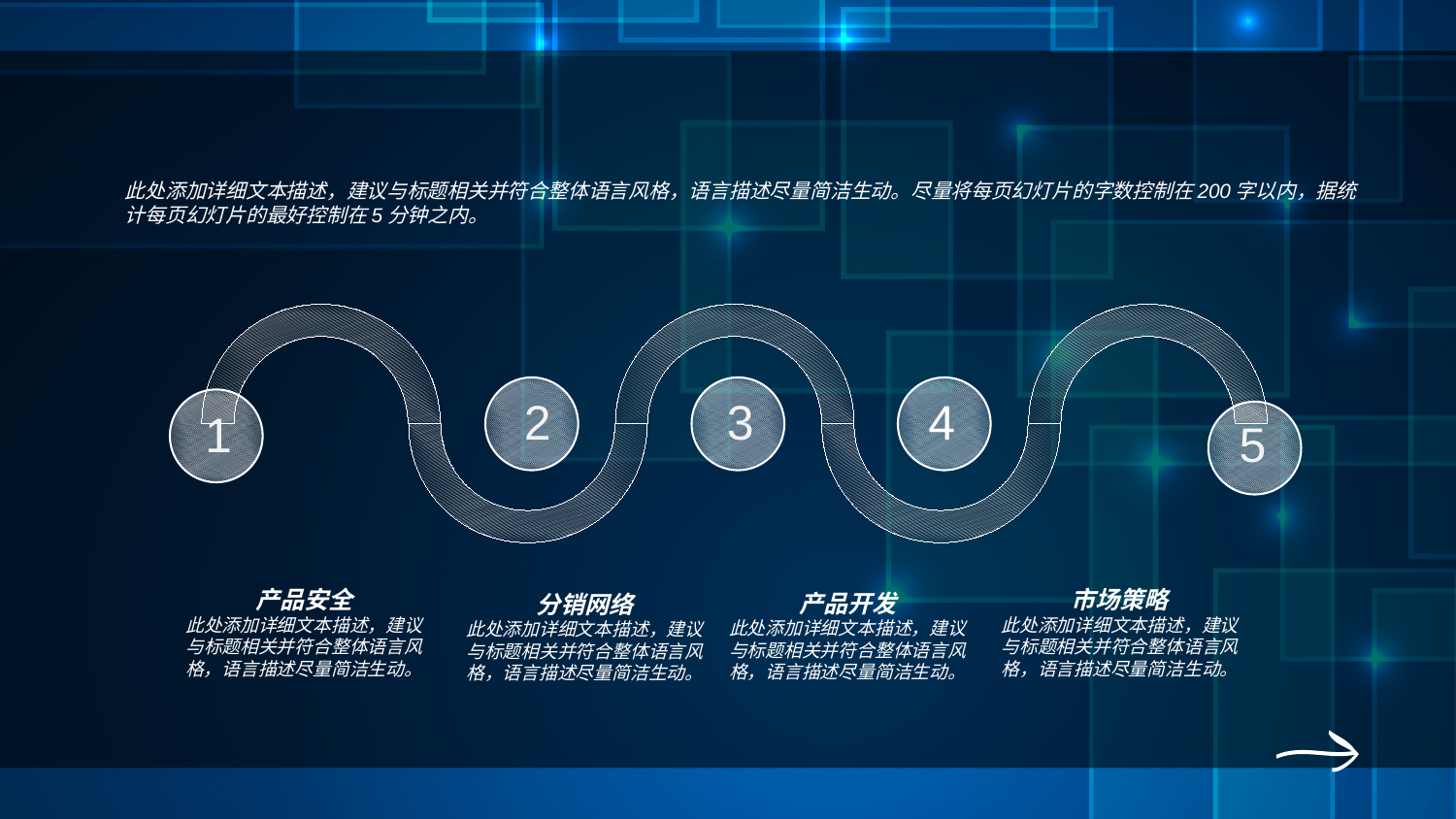

此处添加详细文本描述，建议与标题相关并符合整体语言风格，语言描述尽量简洁生动。尽量将每页幻灯片的字数控制在200字以内，据统计每页幻灯片的最好控制在5分钟之内。

2

3

4

1

5
产品安全
此处添加详细文本描述，建议与标题相关并符合整体语言风格，语言描述尽量简洁生动。
市场策略
此处添加详细文本描述，建议与标题相关并符合整体语言风格，语言描述尽量简洁生动。
产品开发
此处添加详细文本描述，建议与标题相关并符合整体语言风格，语言描述尽量简洁生动。
分销网络
此处添加详细文本描述，建议与标题相关并符合整体语言风格，语言描述尽量简洁生动。